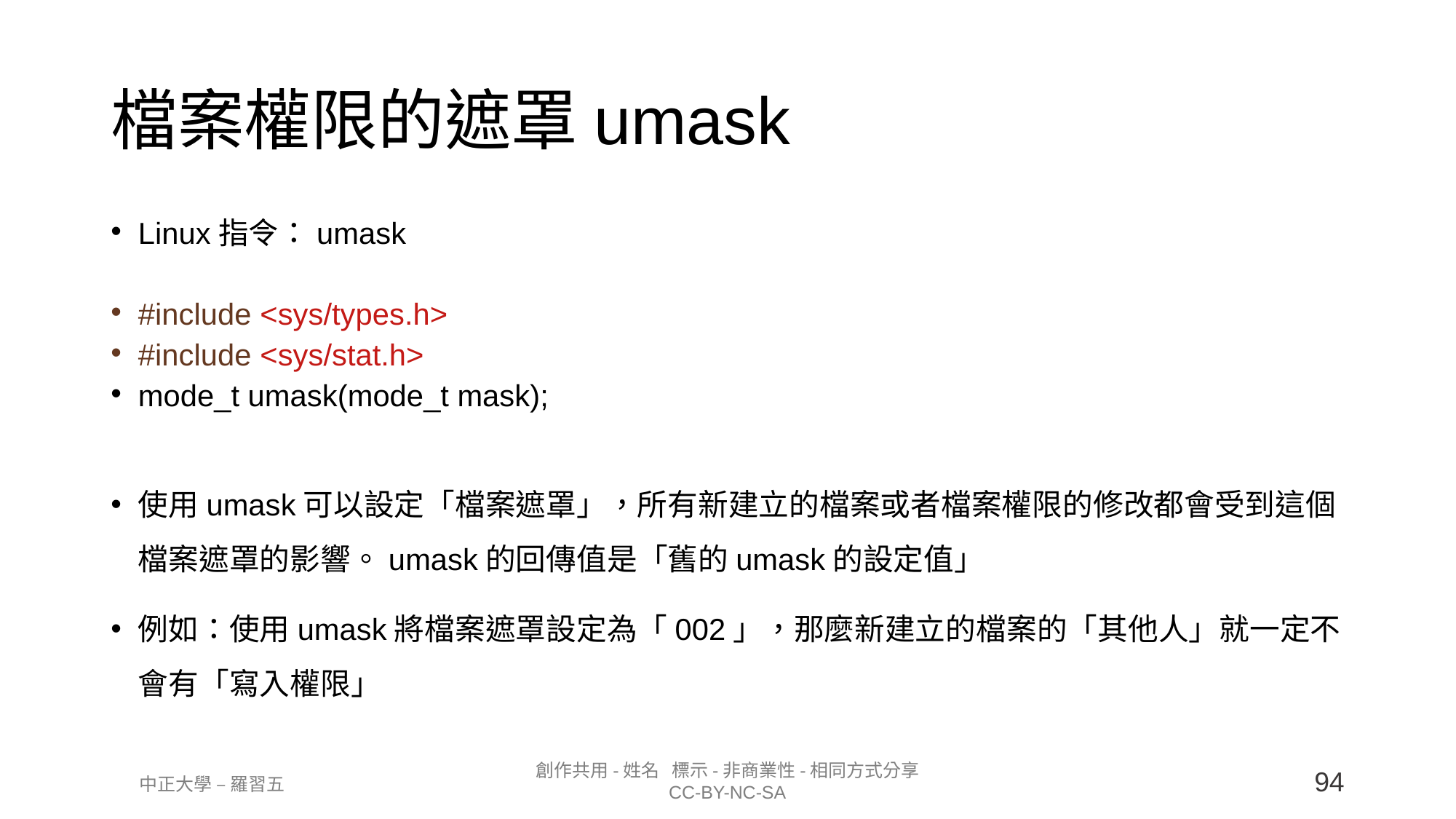

檔案權限的遮罩umask
Linux指令：umask

#include <sys/types.h>
#include <sys/stat.h>
mode_t umask(mode_t mask);

使用umask可以設定「檔案遮罩」，所有新建立的檔案或者檔案權限的修改都會受到這個檔案遮罩的影響。umask的回傳值是「舊的umask的設定值」
例如：使用umask將檔案遮罩設定為「002」，那麼新建立的檔案的「其他人」就一定不會有「寫入權限」